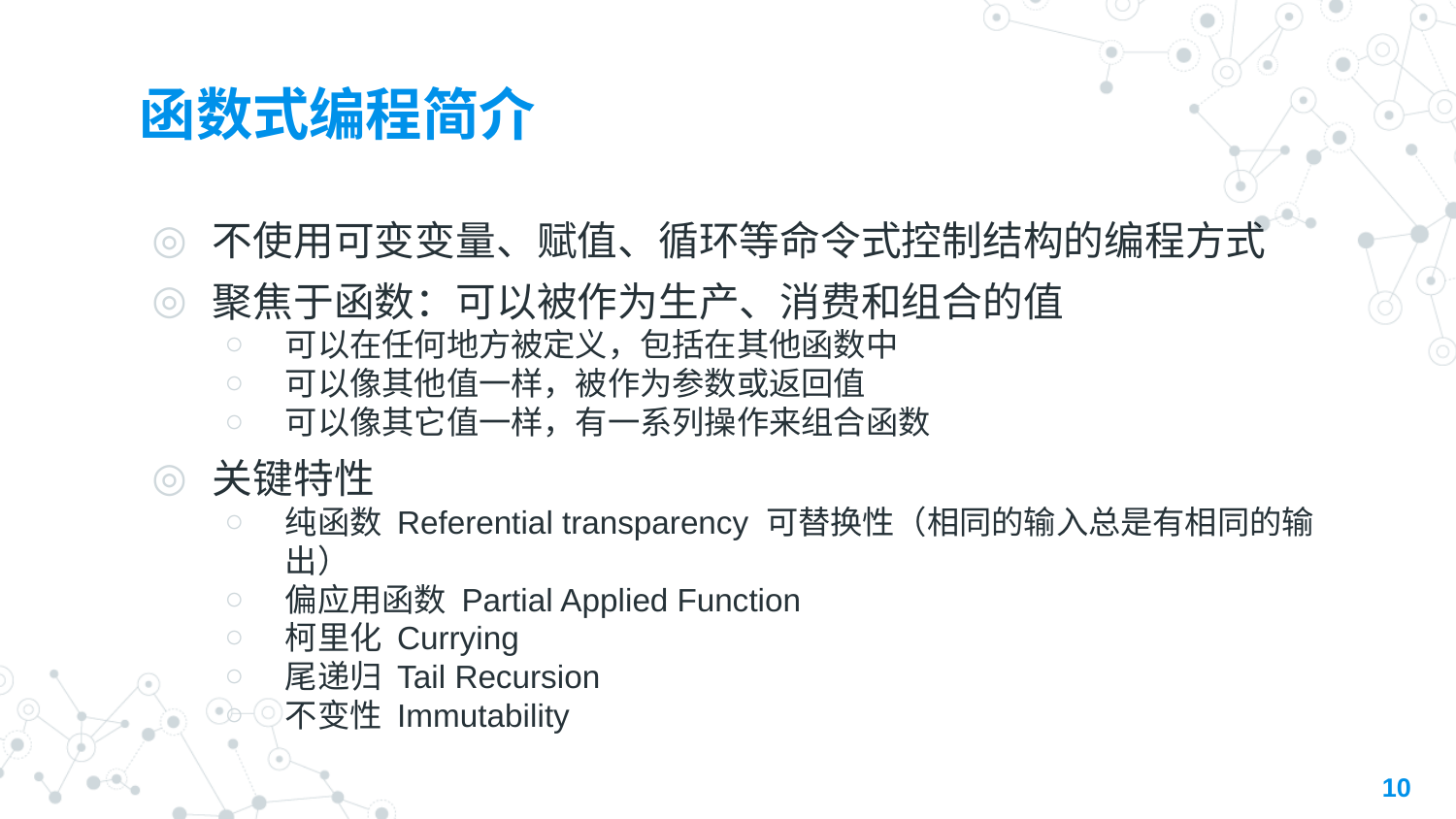

# 函数式编程简介
不使用可变变量、赋值、循环等命令式控制结构的编程方式
聚焦于函数：可以被作为生产、消费和组合的值
可以在任何地方被定义，包括在其他函数中
可以像其他值一样，被作为参数或返回值
可以像其它值一样，有一系列操作来组合函数
关键特性
纯函数 Referential transparency 可替换性（相同的输入总是有相同的输出）
偏应用函数 Partial Applied Function
柯里化 Currying
尾递归 Tail Recursion
不变性 Immutability

10